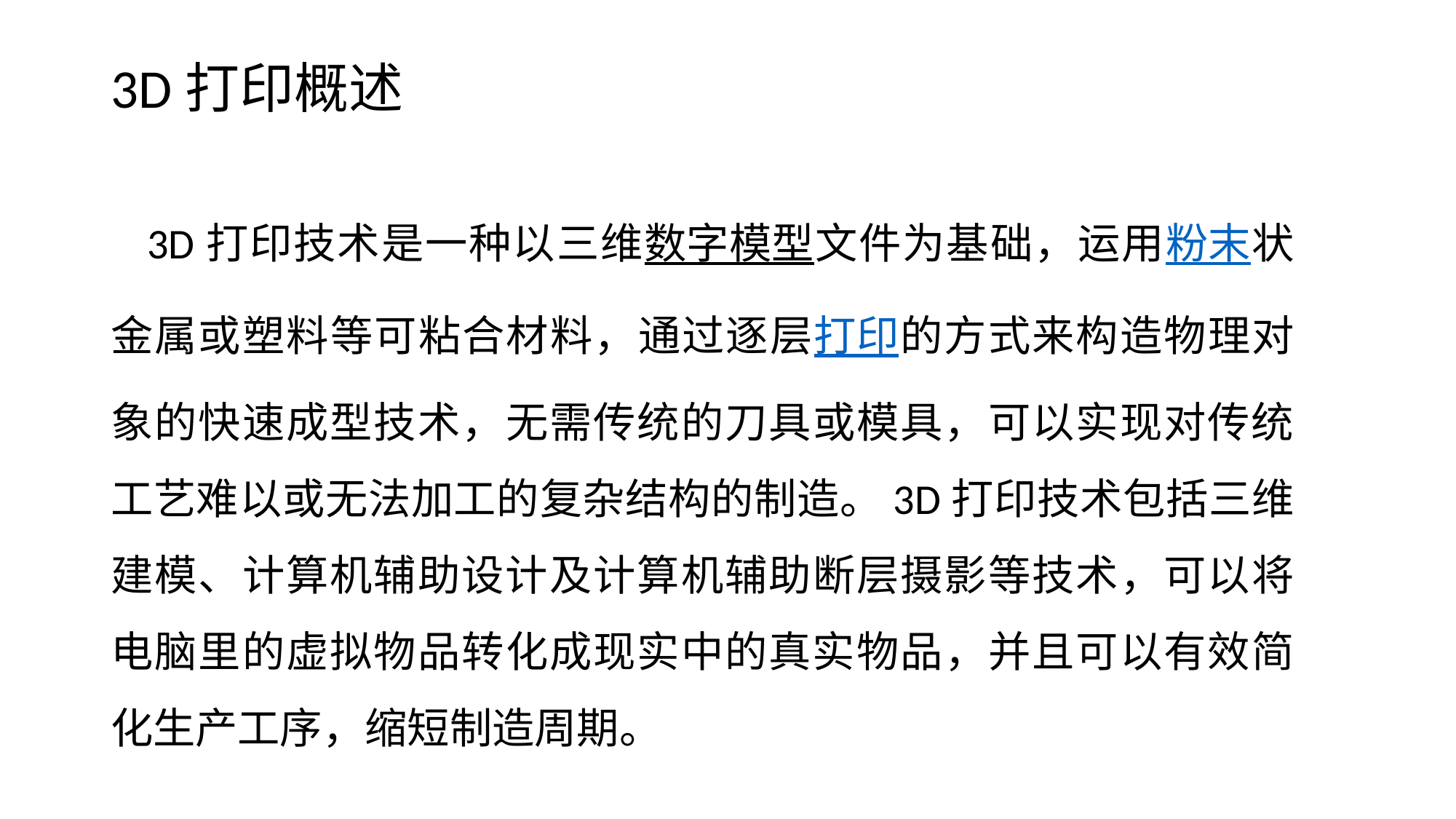

# 3D打印概述
3D打印技术是一种以三维数字模型文件为基础，运用粉末状金属或塑料等可粘合材料，通过逐层打印的方式来构造物理对象的快速成型技术，无需传统的刀具或模具，可以实现对传统工艺难以或无法加工的复杂结构的制造。3D打印技术包括三维建模、计算机辅助设计及计算机辅助断层摄影等技术，可以将电脑里的虚拟物品转化成现实中的真实物品，并且可以有效简化生产工序，缩短制造周期。